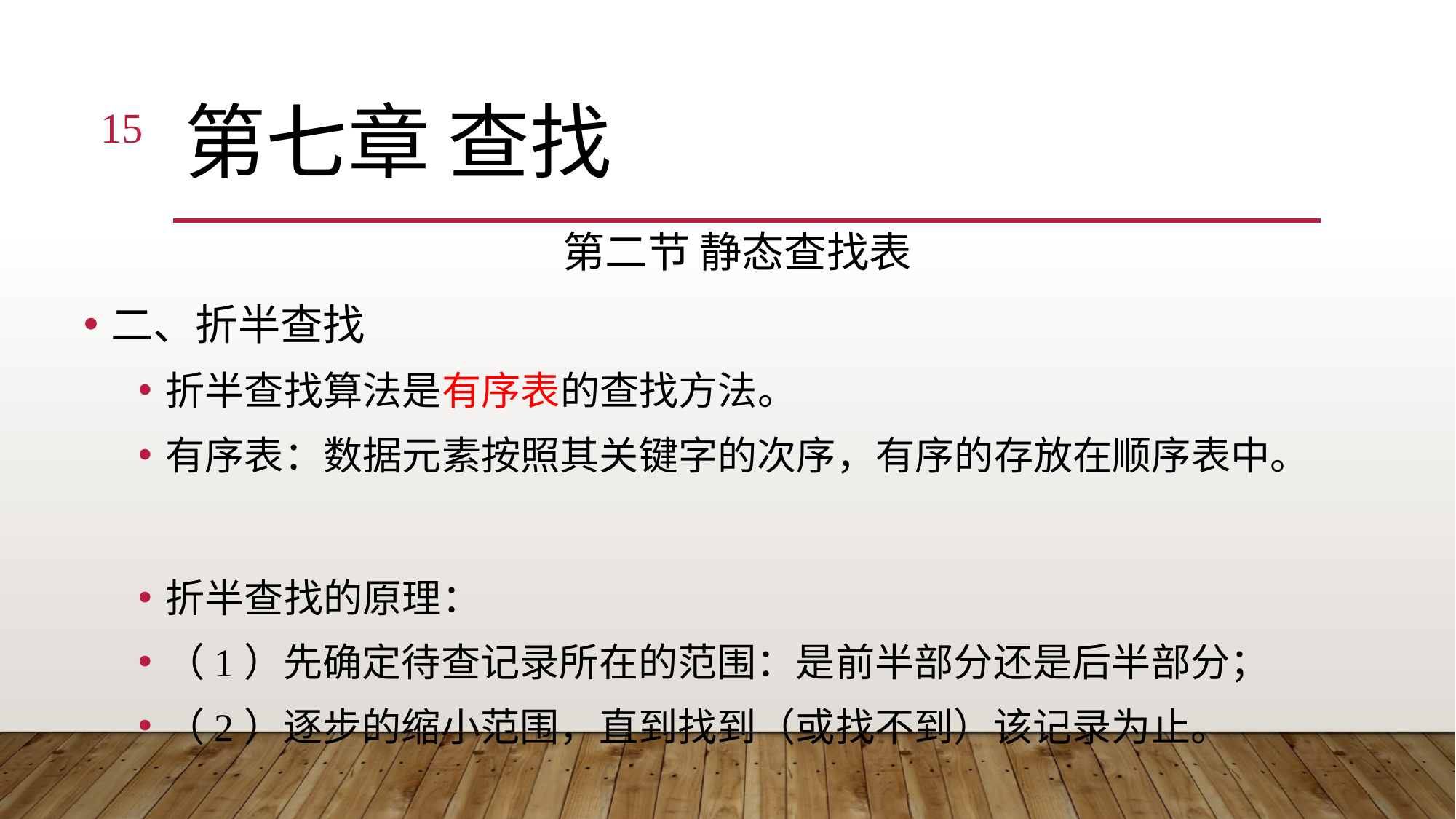

15
# 第七章 查找
第二节 静态查找表
二、折半查找
折半查找算法是有序表的查找方法。
有序表：数据元素按照其关键字的次序，有序的存放在顺序表中。

折半查找的原理：
（1）先确定待查记录所在的范围：是前半部分还是后半部分；
（2）逐步的缩小范围，直到找到（或找不到）该记录为止。